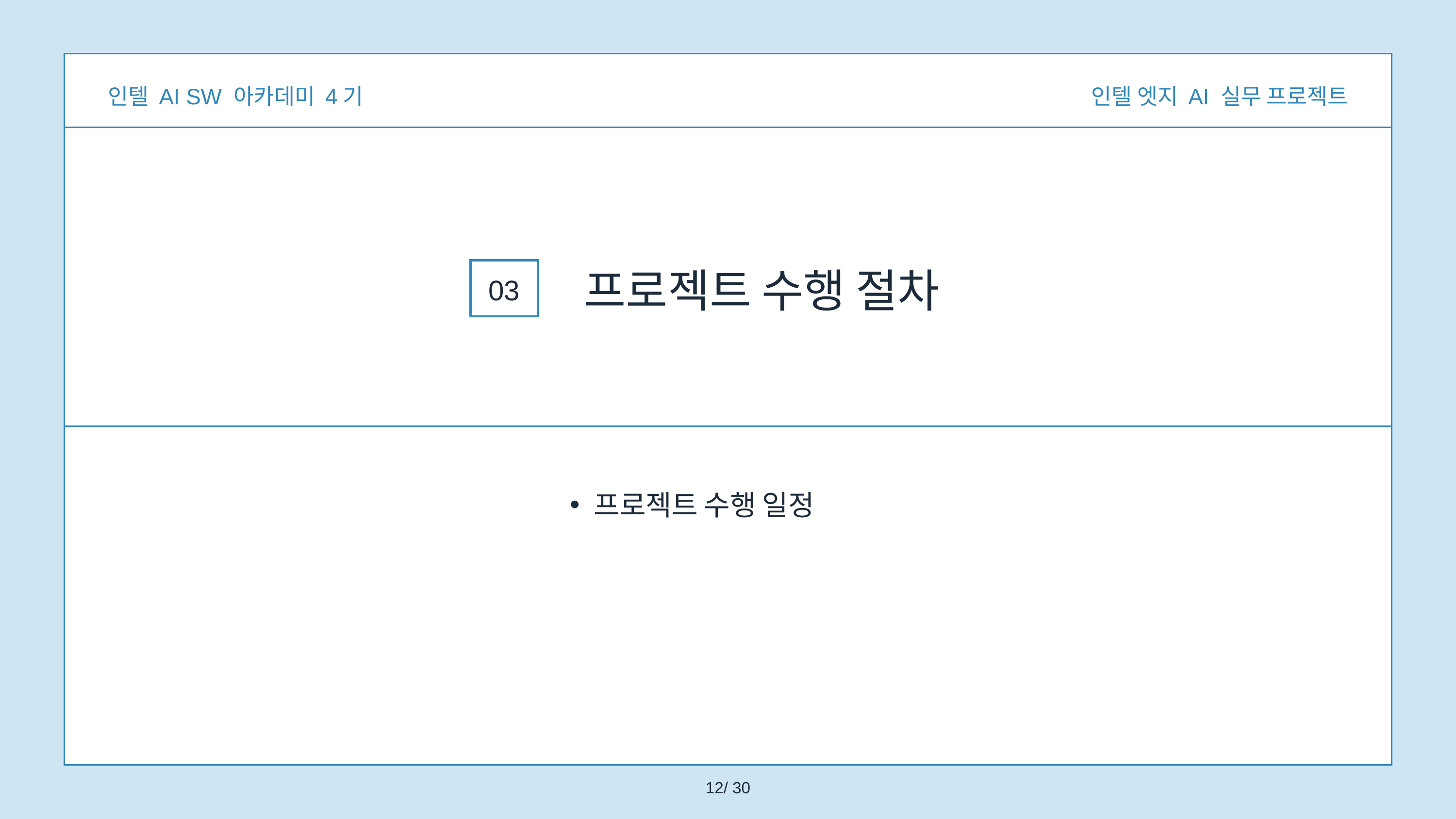

인텔 AI SW 아카데미 4기
인텔 엣지 AI 실무 프로젝트

프로젝트 수행 절차
03

프로젝트 수행 일정
12/ 30